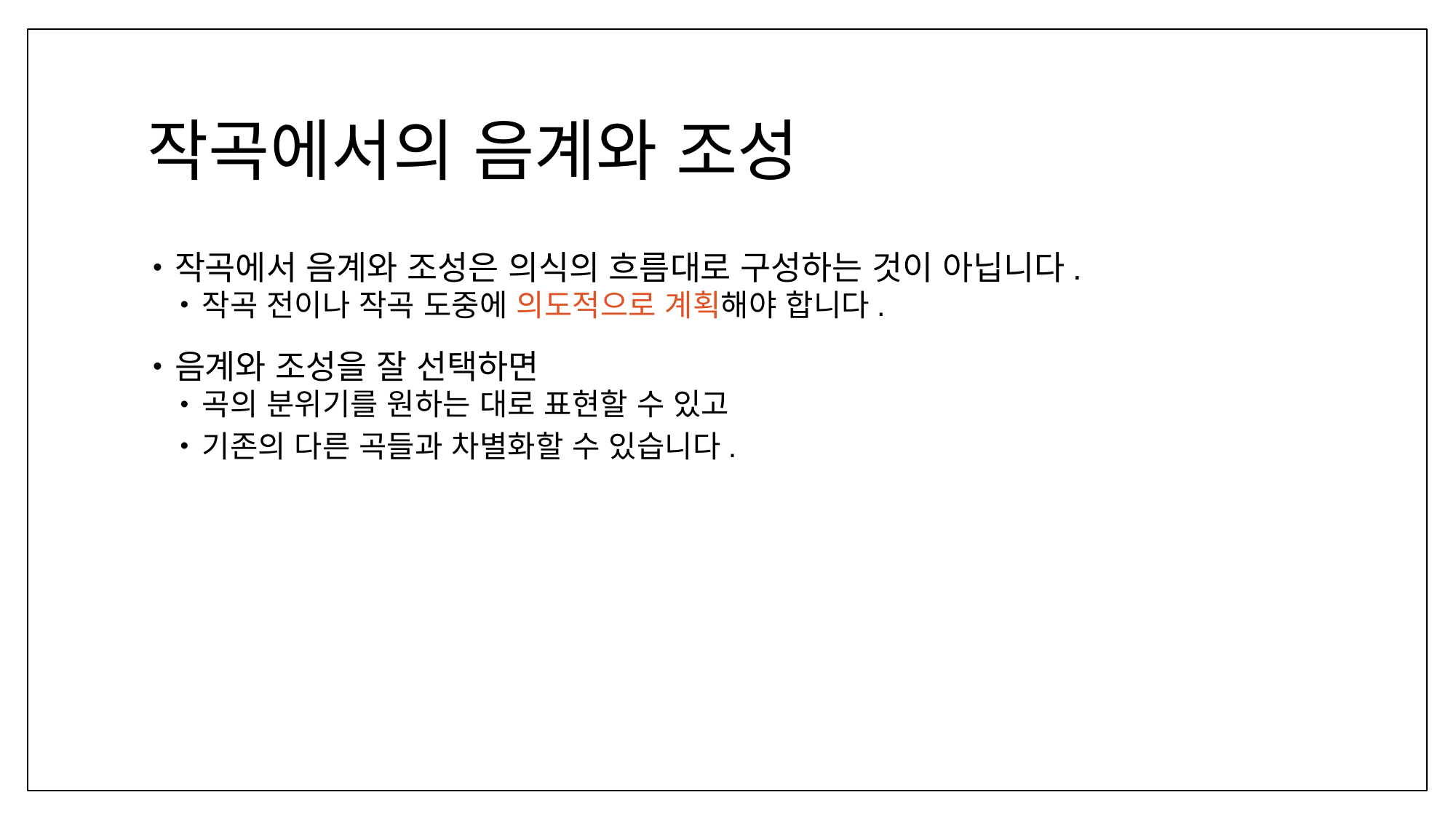

# 작곡에서의 음계와 조성
작곡에서 음계와 조성은 의식의 흐름대로 구성하는 것이 아닙니다.
작곡 전이나 작곡 도중에 의도적으로 계획해야 합니다.
음계와 조성을 잘 선택하면
곡의 분위기를 원하는 대로 표현할 수 있고
기존의 다른 곡들과 차별화할 수 있습니다.